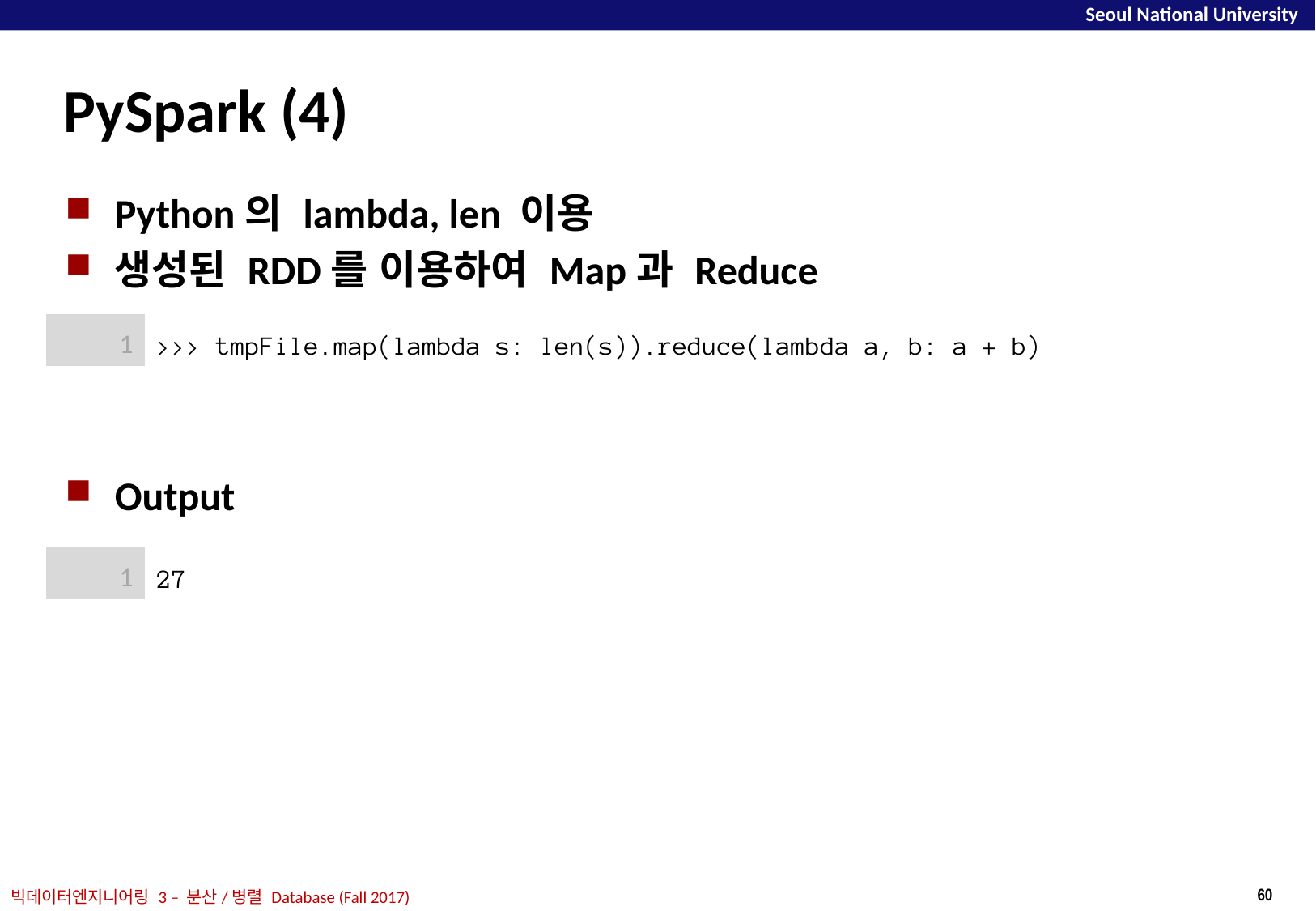

# PySpark (4)
Python의 lambda, len 이용
생성된 RDD를 이용하여 Map과 Reduce

Output

| 1 | >>> tmpFile.map(lambda s: len(s)).reduce(lambda a, b: a + b) |
| --- | --- |
| 1 | 27 |
| --- | --- |